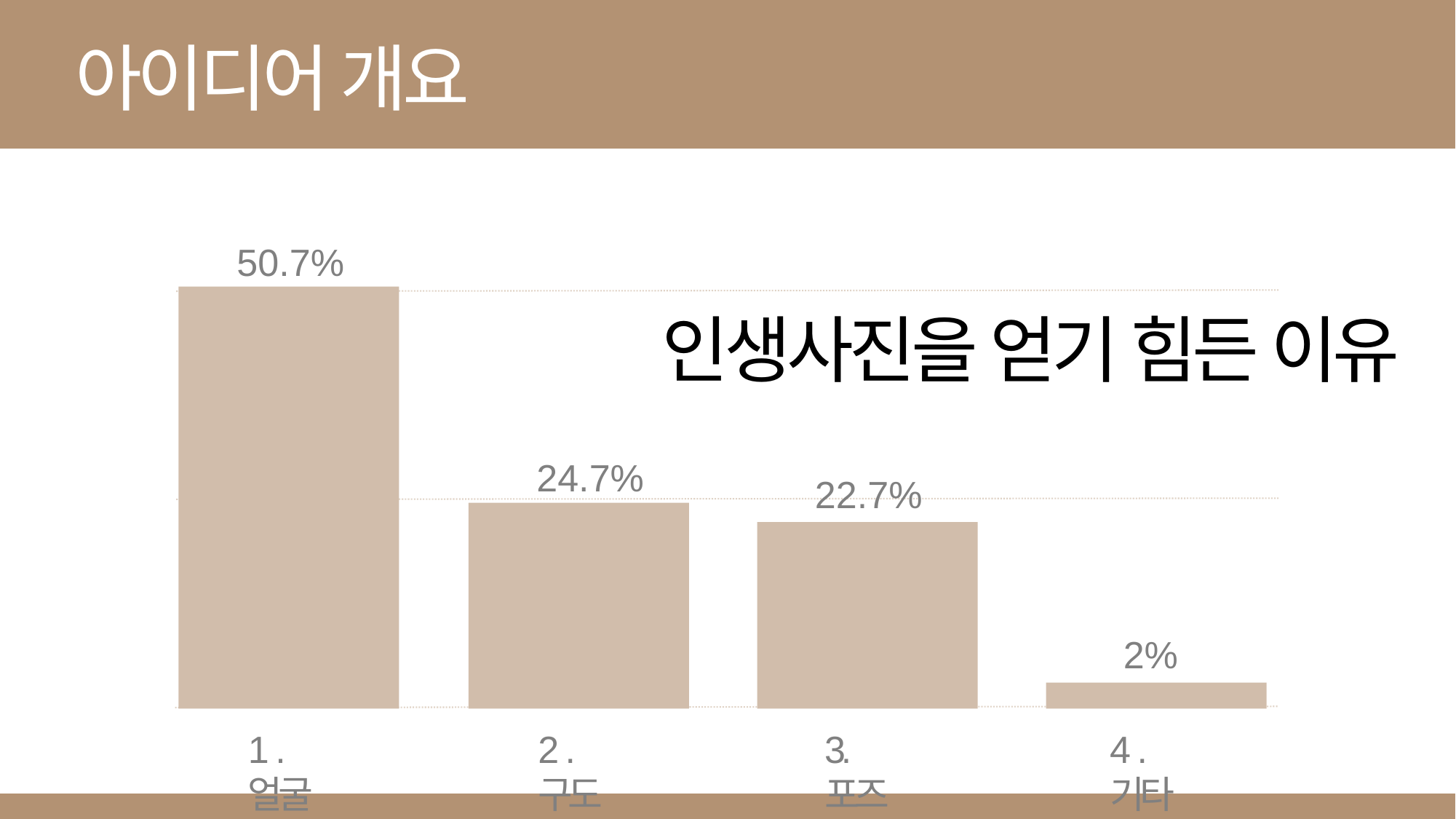

아이디어 개요
50.7%

인생사진을 얻기 힘든 이유
24.7%
22.7%

2%

1 . 얼굴
2 . 구도
3. 포즈
4 . 기타